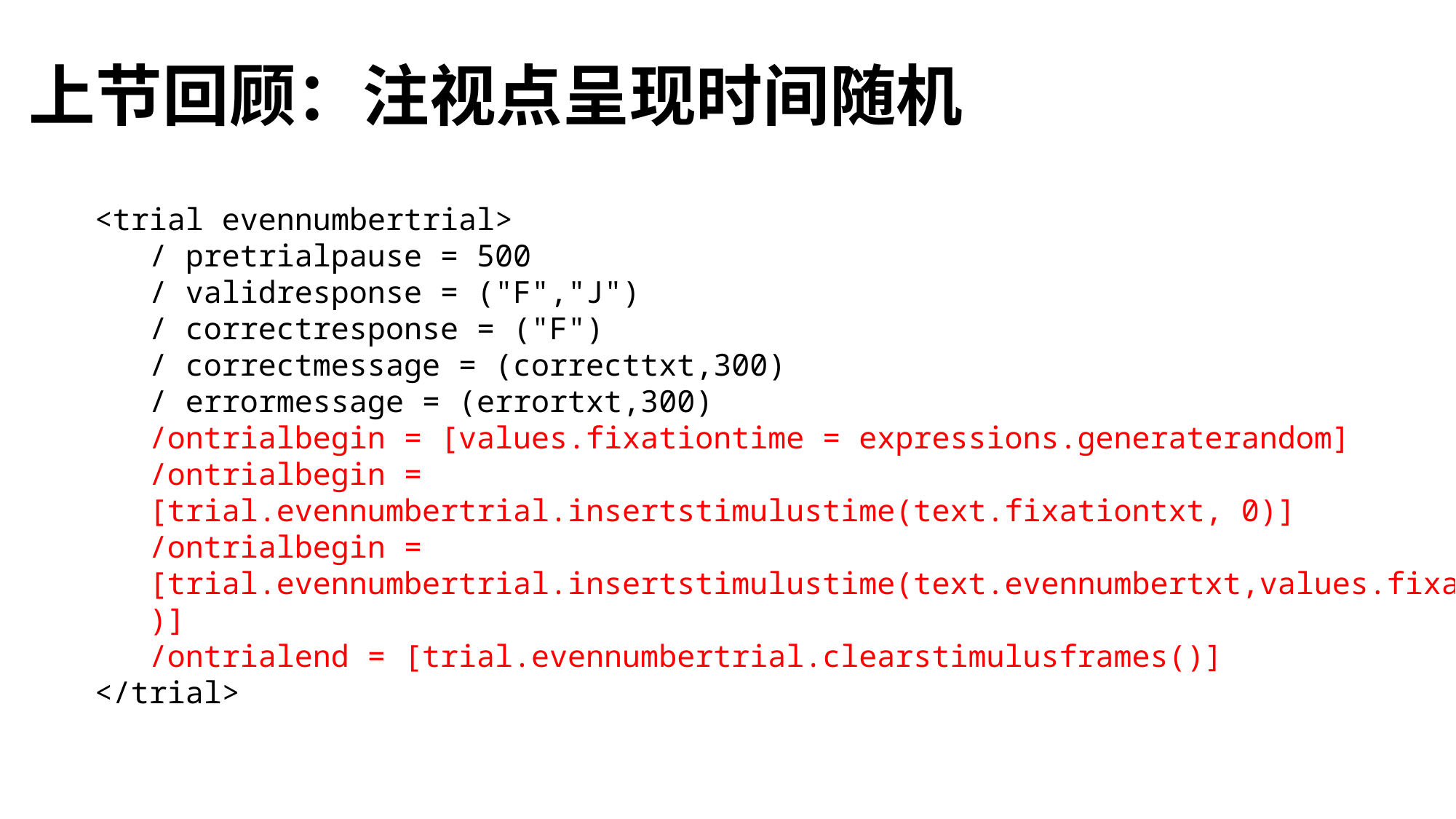

# 上节回顾：注视点呈现时间随机
<trial evennumbertrial>
/ pretrialpause = 500
/ validresponse = ("F","J")
/ correctresponse = ("F")
/ correctmessage = (correcttxt,300)
/ errormessage = (errortxt,300)
/ontrialbegin = [values.fixationtime = expressions.generaterandom]
/ontrialbegin =
[trial.evennumbertrial.insertstimulustime(text.fixationtxt, 0)]
/ontrialbegin = [trial.evennumbertrial.insertstimulustime(text.evennumbertxt,values.fixationtime)]
/ontrialend = [trial.evennumbertrial.clearstimulusframes()]
</trial>